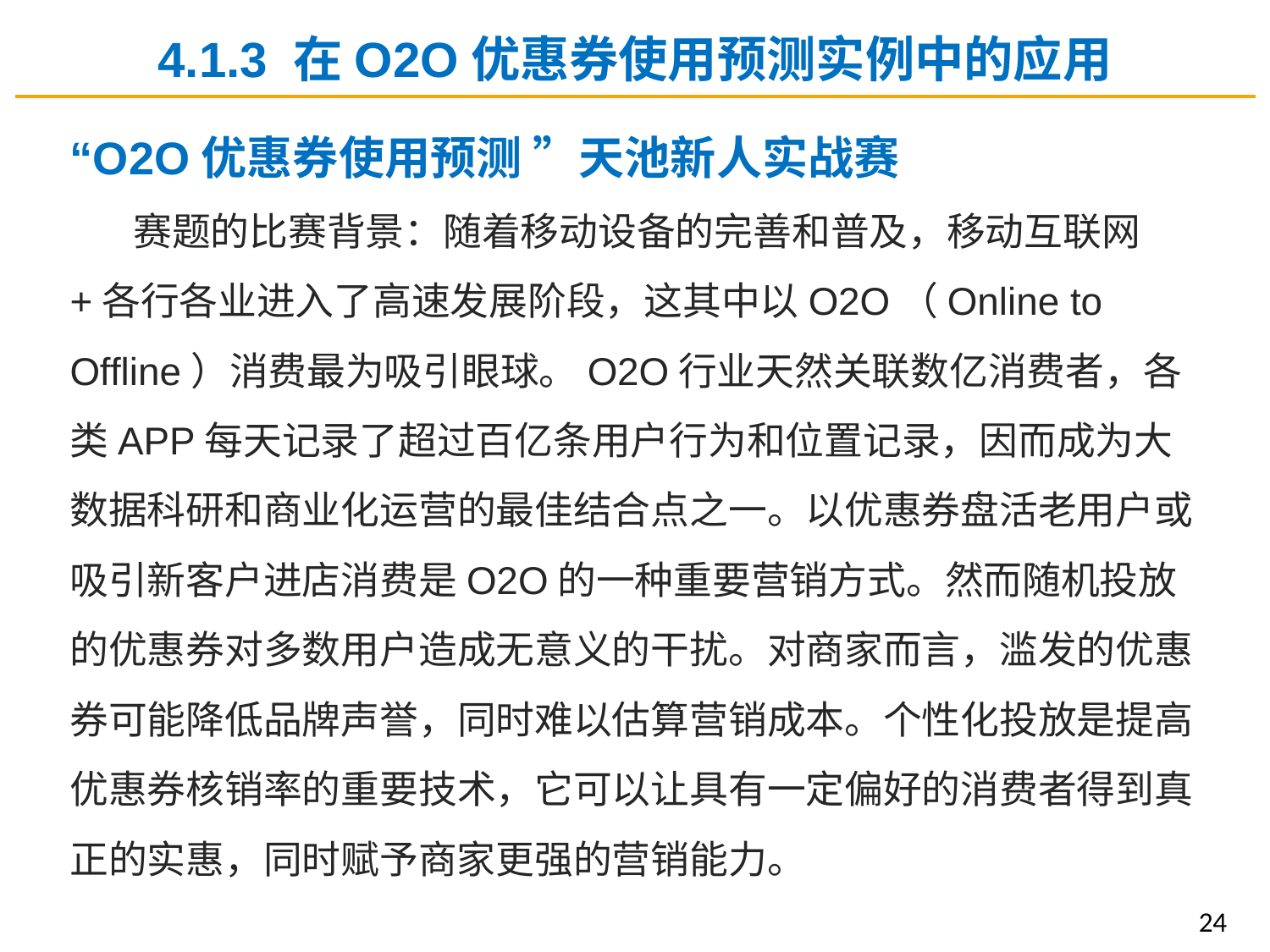

4.1.3 在O2O优惠券使用预测实例中的应用
“O2O优惠券使用预测 ”天池新人实战赛
赛题的比赛背景：随着移动设备的完善和普及，移动互联网+各行各业进入了高速发展阶段，这其中以O2O（Online to Offline）消费最为吸引眼球。O2O行业天然关联数亿消费者，各类APP每天记录了超过百亿条用户行为和位置记录，因而成为大数据科研和商业化运营的最佳结合点之一。以优惠券盘活老用户或吸引新客户进店消费是O2O的一种重要营销方式。然而随机投放的优惠券对多数用户造成无意义的干扰。对商家而言，滥发的优惠券可能降低品牌声誉，同时难以估算营销成本。个性化投放是提高优惠券核销率的重要技术，它可以让具有一定偏好的消费者得到真正的实惠，同时赋予商家更强的营销能力。
24